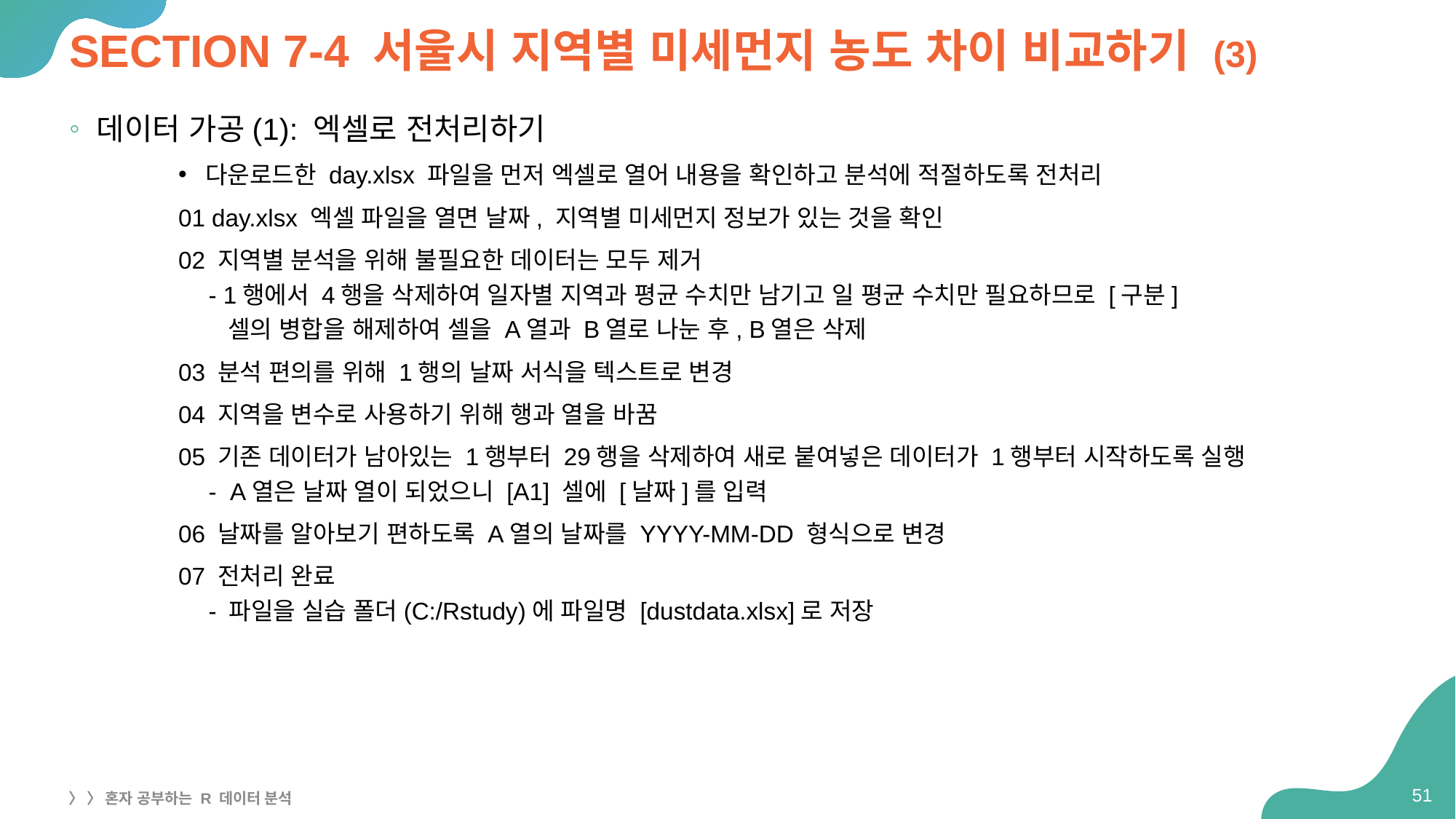

# SECTION 7-4 서울시 지역별 미세먼지 농도 차이 비교하기 (3)
데이터 가공(1): 엑셀로 전처리하기
다운로드한 day.xlsx 파일을 먼저 엑셀로 열어 내용을 확인하고 분석에 적절하도록 전처리
01 day.xlsx 엑셀 파일을 열면 날짜, 지역별 미세먼지 정보가 있는 것을 확인
02 지역별 분석을 위해 불필요한 데이터는 모두 제거
- 1행에서 4행을 삭제하여 일자별 지역과 평균 수치만 남기고 일 평균 수치만 필요하므로 [구분]
  셀의 병합을 해제하여 셀을 A열과 B열로 나눈 후, B열은 삭제
03 분석 편의를 위해 1행의 날짜 서식을 텍스트로 변경
04 지역을 변수로 사용하기 위해 행과 열을 바꿈
05 기존 데이터가 남아있는 1행부터 29행을 삭제하여 새로 붙여넣은 데이터가 1행부터 시작하도록 실행
-  A열은 날짜 열이 되었으니 [A1] 셀에 [날짜]를 입력
06 날짜를 알아보기 편하도록 A열의 날짜를 YYYY-MM-DD 형식으로 변경
07 전처리 완료
- 파일을 실습 폴더(C:/Rstudy)에 파일명 [dustdata.xlsx]로 저장
51
〉 〉 혼자 공부하는 R 데이터 분석